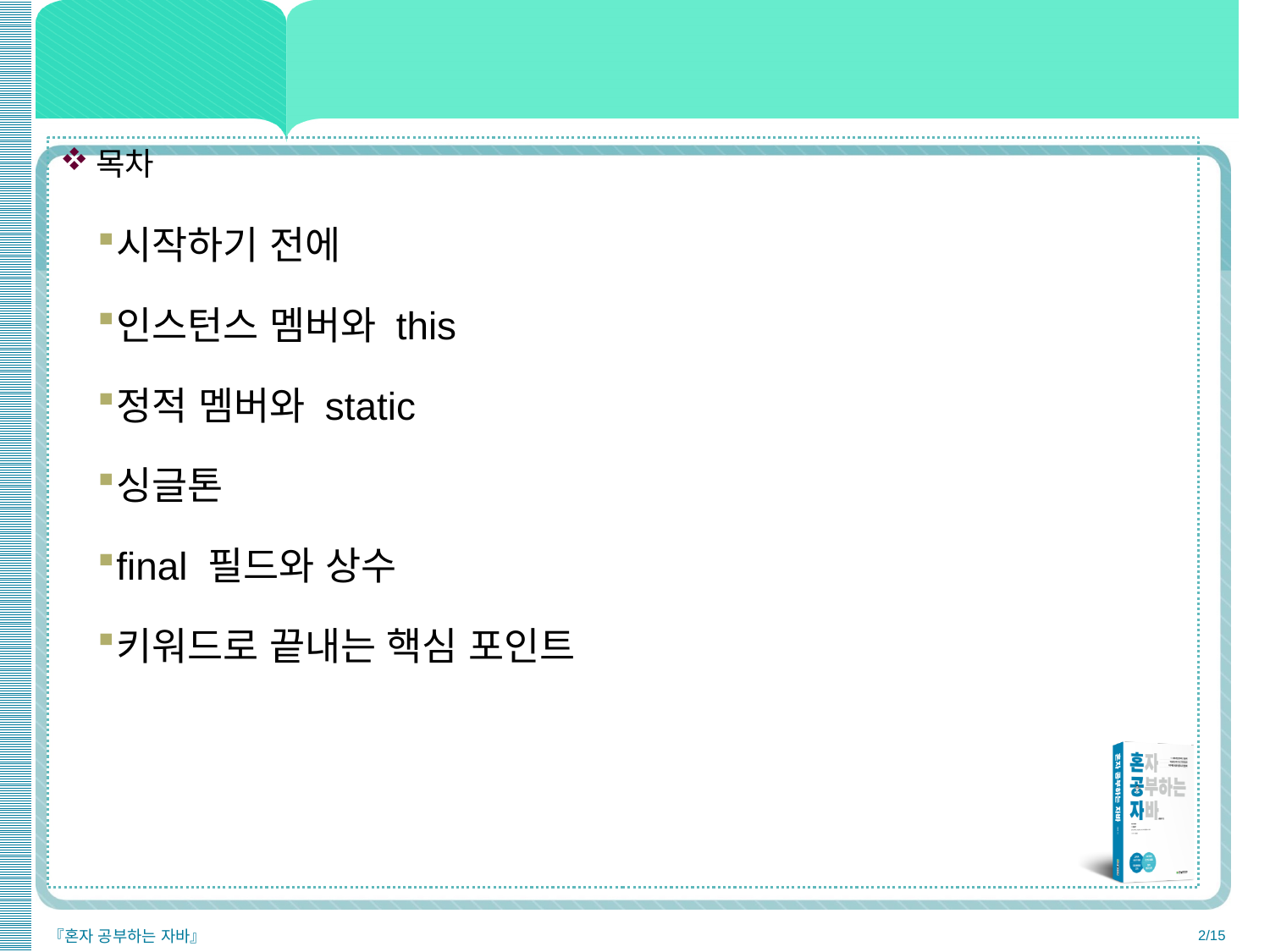

목차
시작하기 전에
인스턴스 멤버와 this
정적 멤버와 static
싱글톤
final 필드와 상수
키워드로 끝내는 핵심 포인트